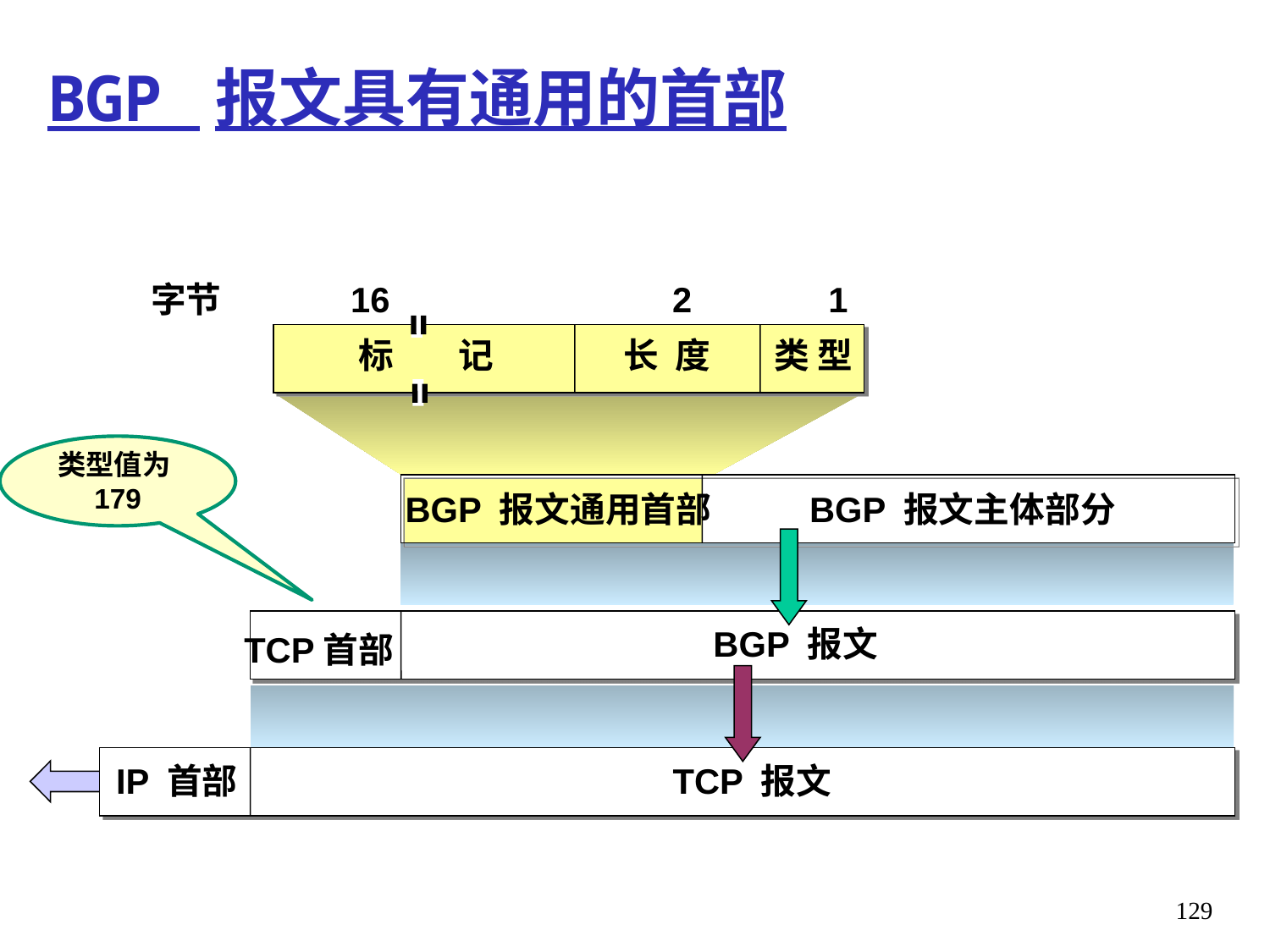

# BGP 报文具有通用的首部
字节               16                             2              1

标        记
长  度
类 型

类型值为179

BGP 报文通用首部
BGP 报文主体部分

BGP 报文
TCP首部

IP 首部
TCP 报文
129